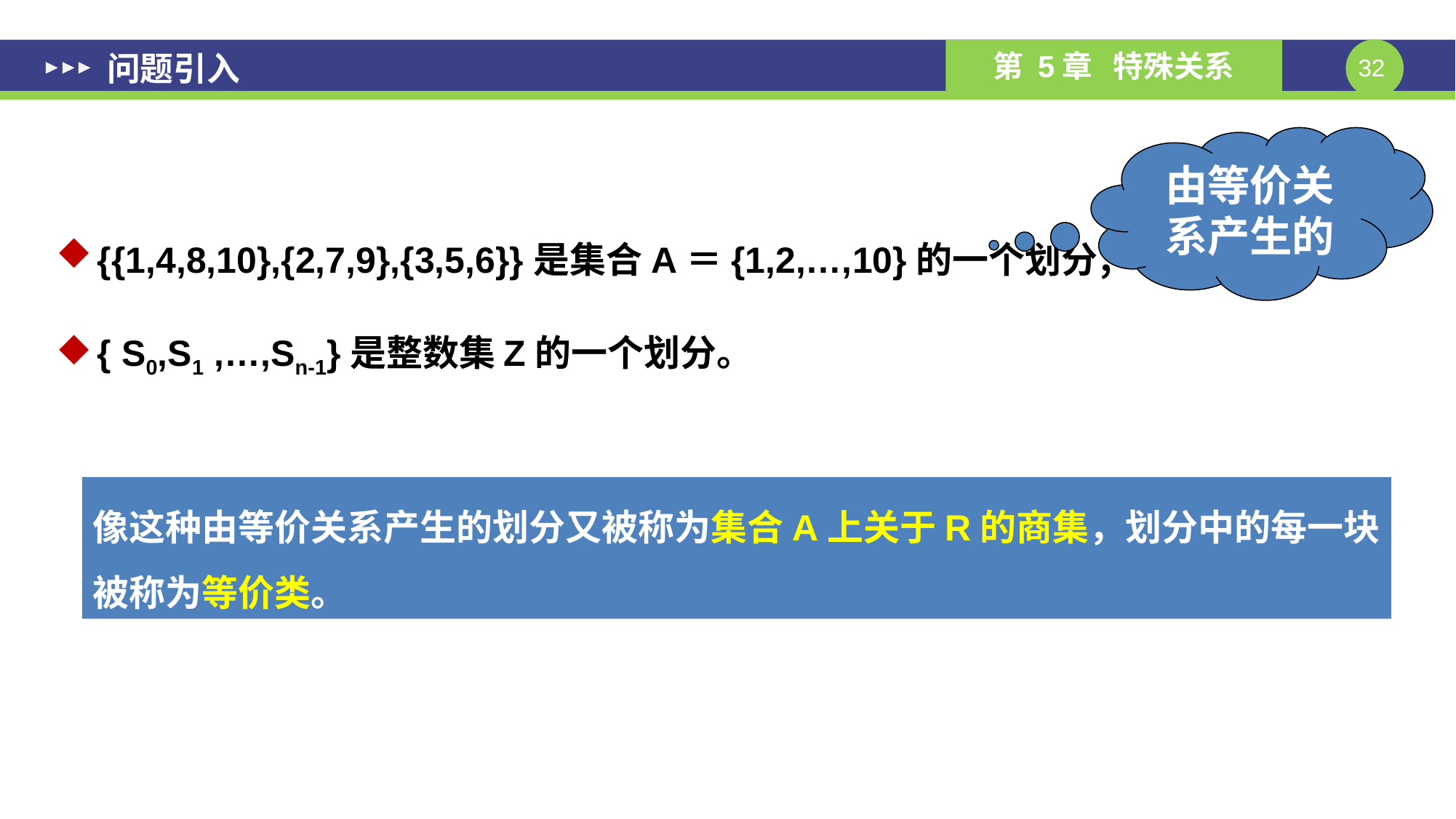

# 问题引入
由等价关系产生的
{{1,4,8,10},{2,7,9},{3,5,6}}是集合A＝{1,2,…,10}的一个划分；
{ S0,S1 ,…,Sn-1}是整数集Z的一个划分。
像这种由等价关系产生的划分又被称为集合A上关于R的商集，划分中的每一块被称为等价类。